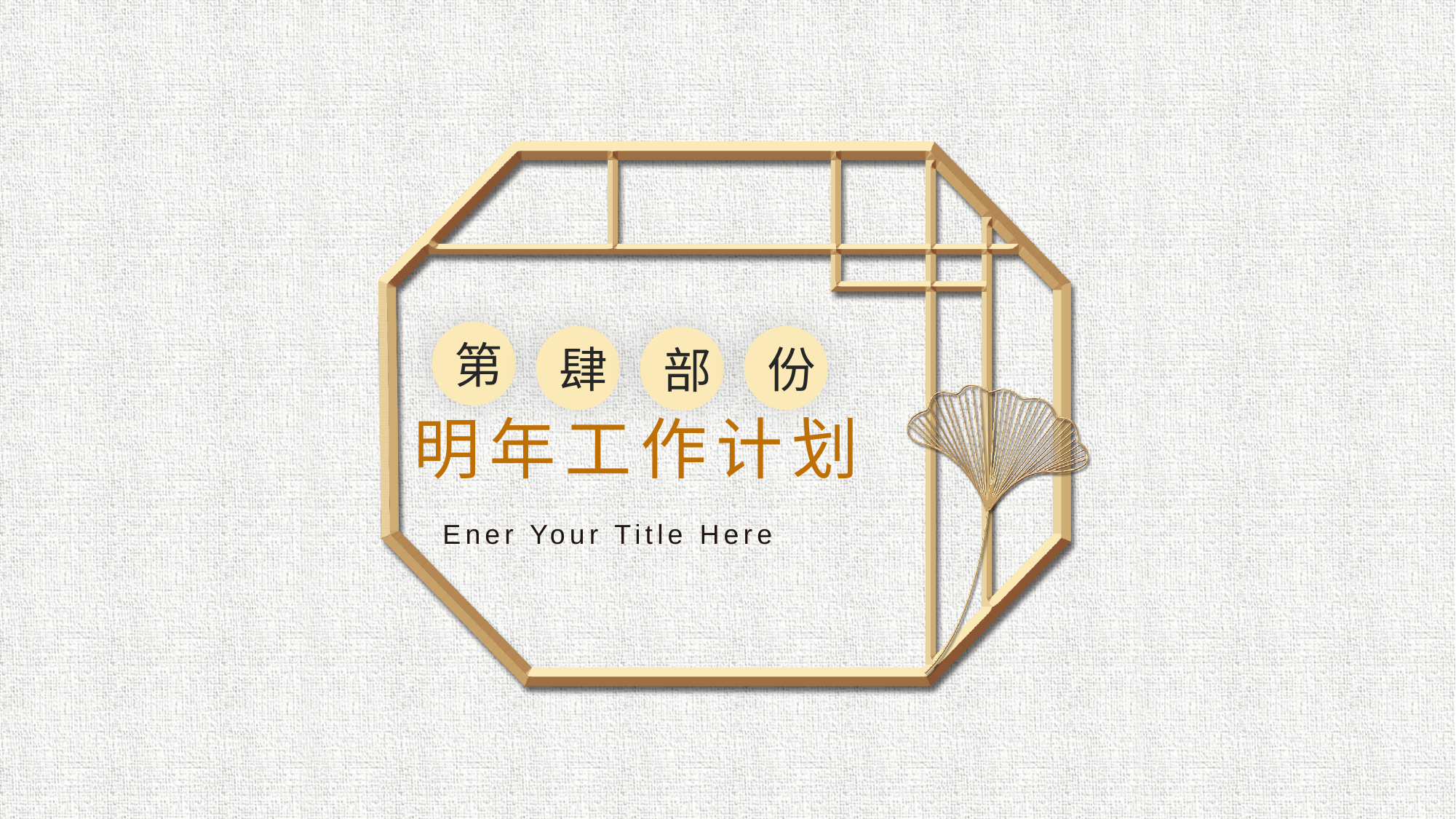

第
肆
份
部
明年工作计划
Ener Your Title Here